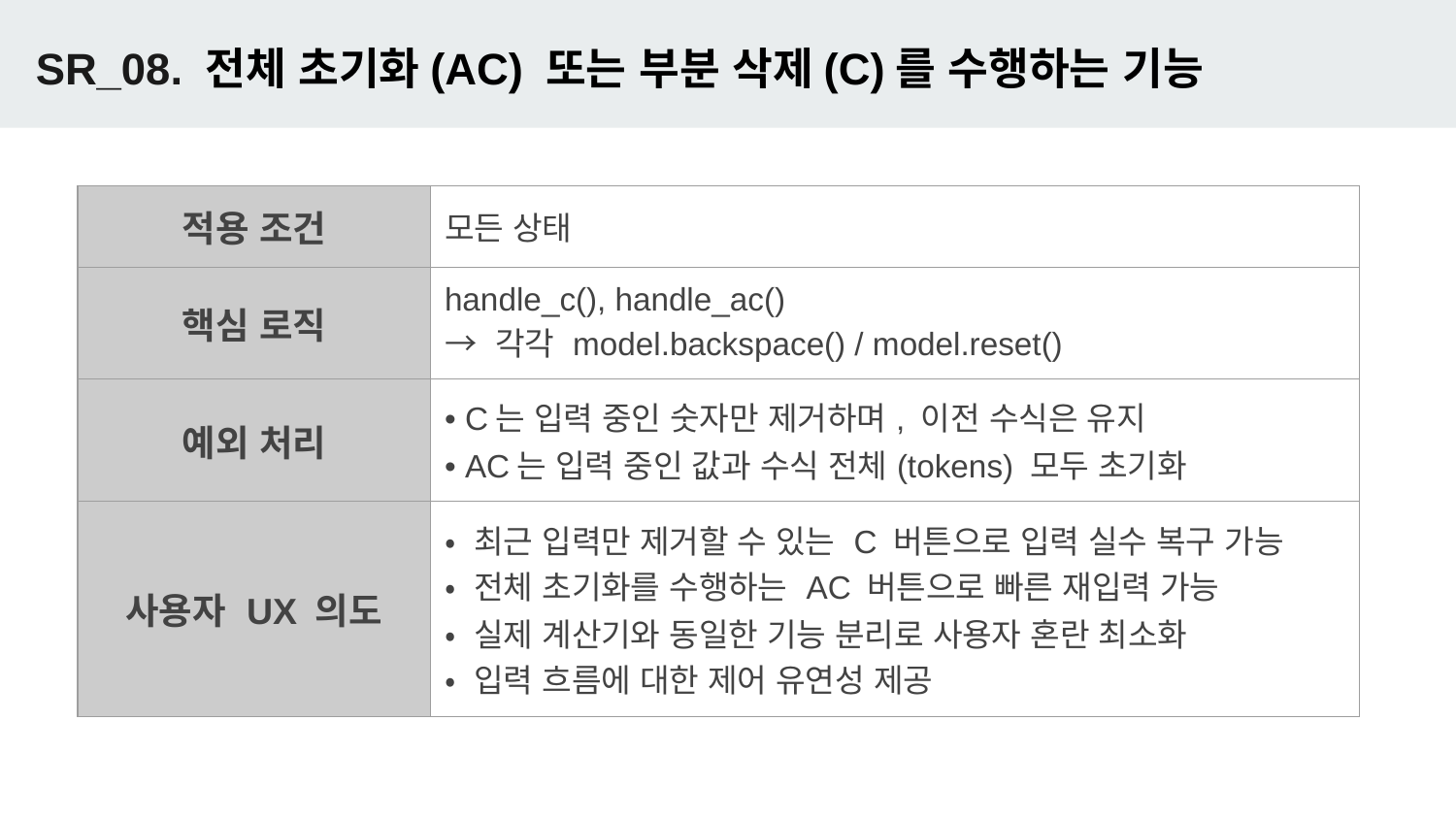

# SR_08. 전체 초기화(AC) 또는 부분 삭제(C)를 수행하는 기능
| 적용 조건 | 모든 상태 |
| --- | --- |
| 핵심 로직 | handle\_c(), handle\_ac() → 각각 model.backspace() / model.reset() |
| 예외 처리 | • C는 입력 중인 숫자만 제거하며, 이전 수식은 유지 • AC는 입력 중인 값과 수식 전체(tokens) 모두 초기화 |
| 사용자 UX 의도 | • 최근 입력만 제거할 수 있는 C 버튼으로 입력 실수 복구 가능 • 전체 초기화를 수행하는 AC 버튼으로 빠른 재입력 가능 • 실제 계산기와 동일한 기능 분리로 사용자 혼란 최소화 • 입력 흐름에 대한 제어 유연성 제공 |